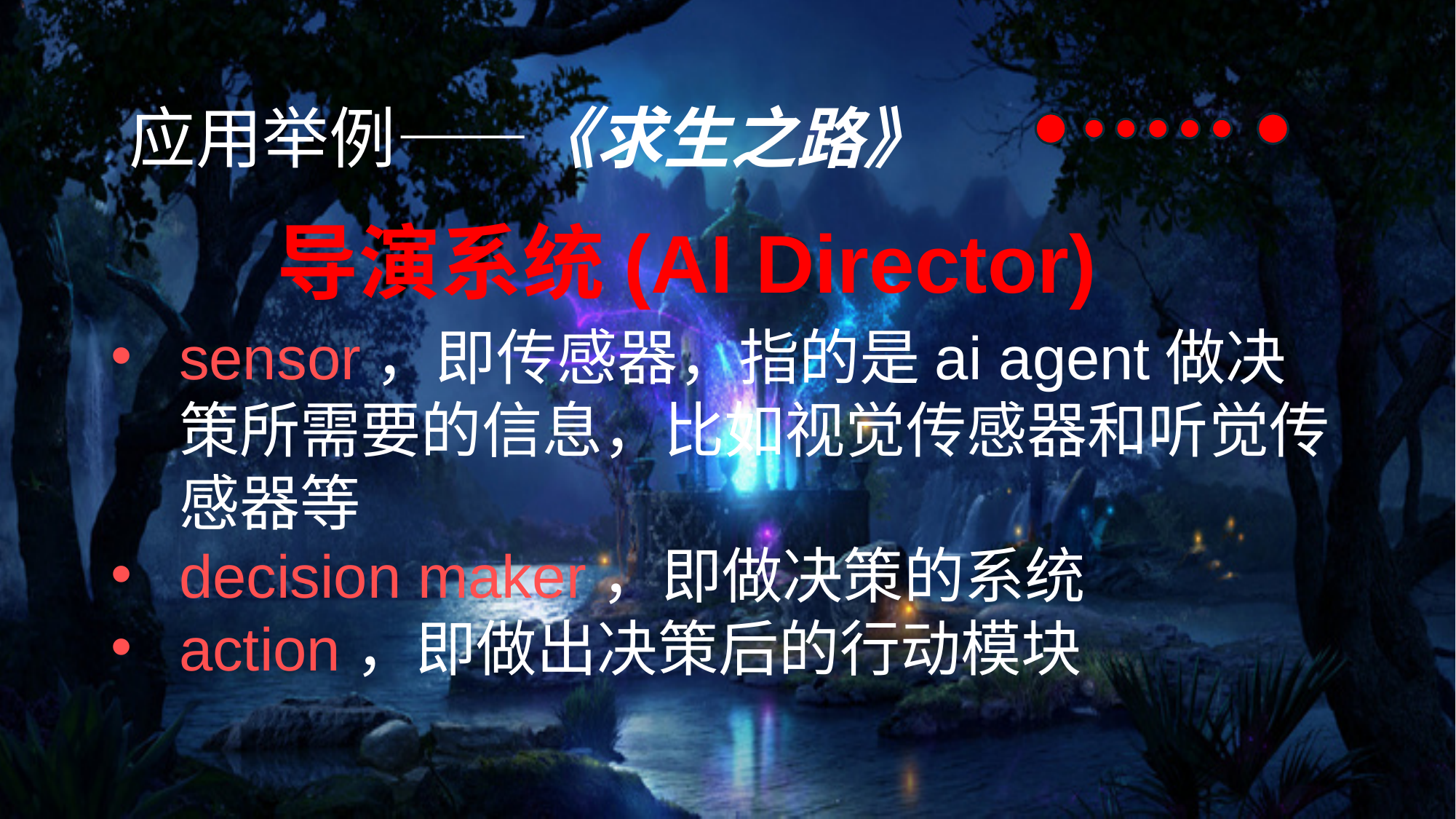

应用举例——《求生之路》

导演系统(AI Director)
sensor，即传感器，指的是ai agent做决策所需要的信息，比如视觉传感器和听觉传感器等
decision maker，即做决策的系统
action，即做出决策后的行动模块